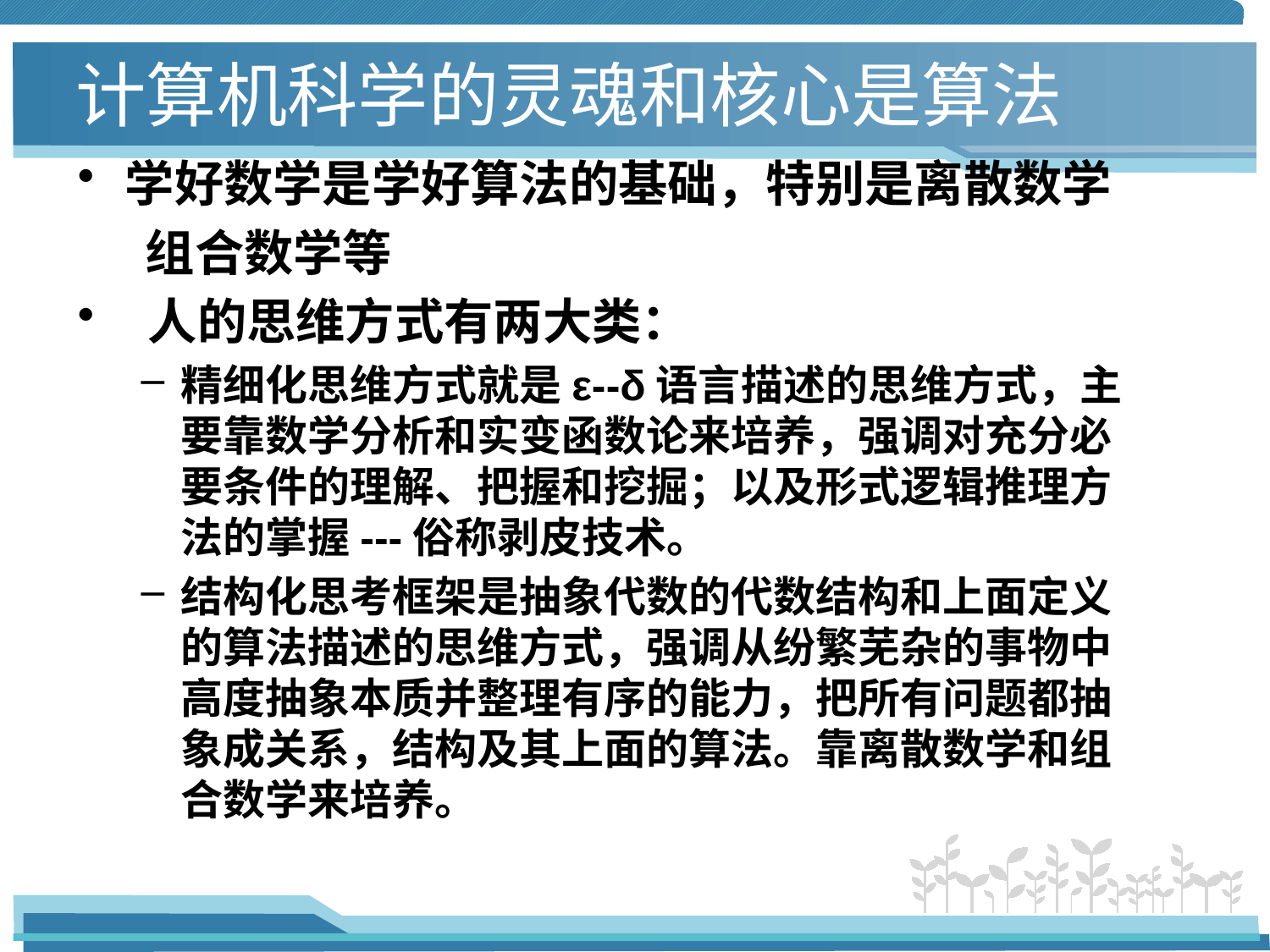

# 计算机科学的灵魂和核心是算法
学好数学是学好算法的基础，特别是离散数学
     组合数学等
 人的思维方式有两大类：
精细化思维方式就是ε--δ语言描述的思维方式，主要靠数学分析和实变函数论来培养，强调对充分必要条件的理解、把握和挖掘；以及形式逻辑推理方法的掌握---俗称剥皮技术。
结构化思考框架是抽象代数的代数结构和上面定义的算法描述的思维方式，强调从纷繁芜杂的事物中高度抽象本质并整理有序的能力，把所有问题都抽象成关系，结构及其上面的算法。靠离散数学和组合数学来培养。